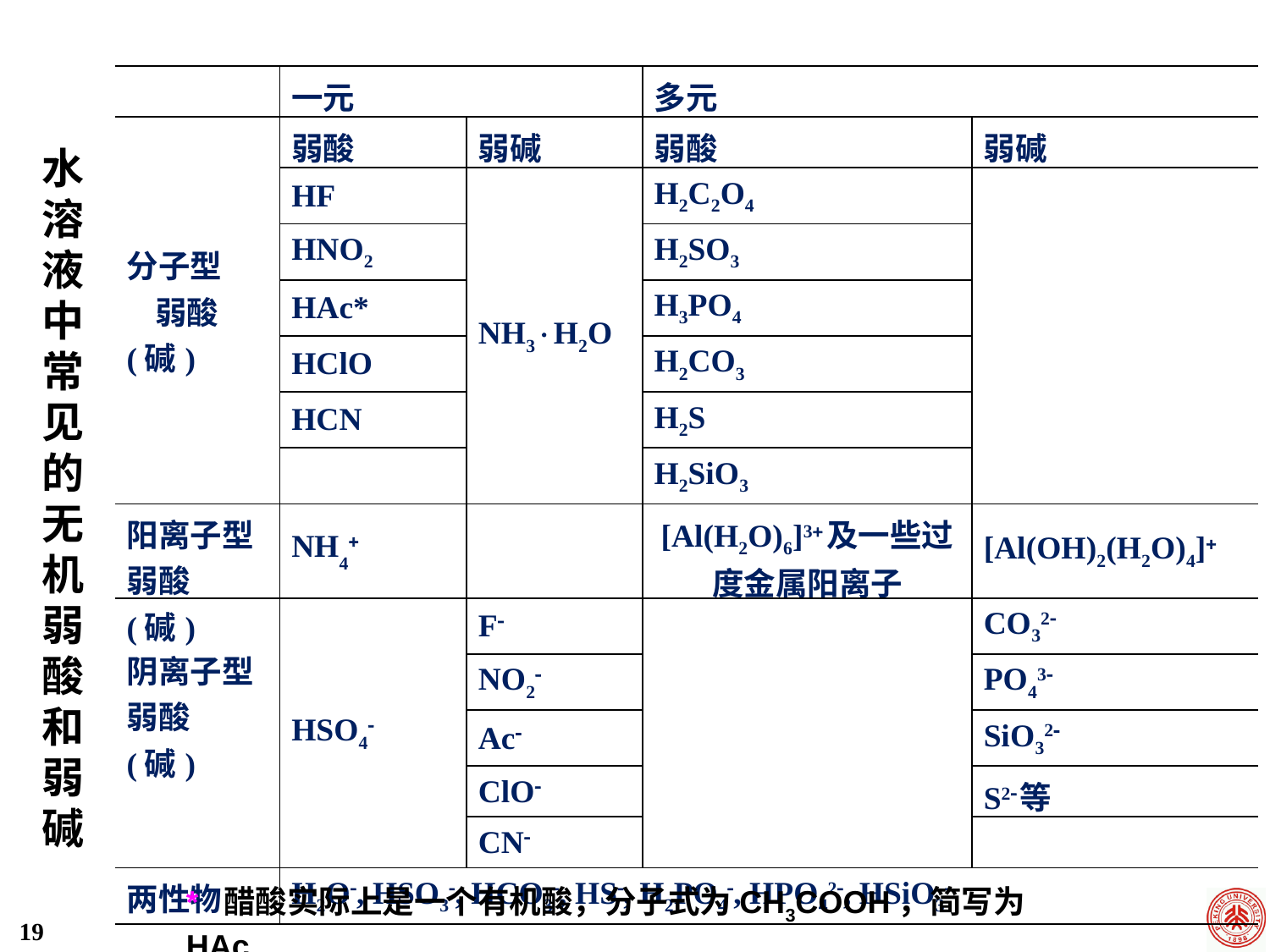

|  | 一元 |  | 多元 |  |
| --- | --- | --- | --- | --- |
| 分子型 弱酸(碱) | 弱酸 | 弱碱 | 弱酸 | 弱碱 |
|  | HF | NH3⋅H2O | H2C2O4 |  |
|  | HNO2 |  | H2SO3 |  |
|  | HAc\* |  | H3PO4 |  |
|  | HClO |  | H2CO3 |  |
|  | HCN |  | H2S |  |
|  |  |  | H2SiO3 |  |
| 阳离子型弱酸(碱) | NH4+ |  | [Al(H2O)6]3+及一些过度金属阳离子 | [Al(OH)2(H2O)4]+ |
| 阴离子型弱酸(碱) | HSO4− | F− |  | CO32− |
|  |  | NO2− |  | PO43− |
|  |  | Ac− |  | SiO32− |
|  |  | ClO− |  | S2−等 |
|  |  | CN− |  |  |
| 两性物 | H2O−, HSO3−, HCO3−, HS−, H2PO4−, HPO42−, HSiO3− |  |  |  |
水溶液中常见的无机弱酸和弱碱
*  醋酸实际上是一个有机酸，分子式为CH3COOH，简写为HAc
19